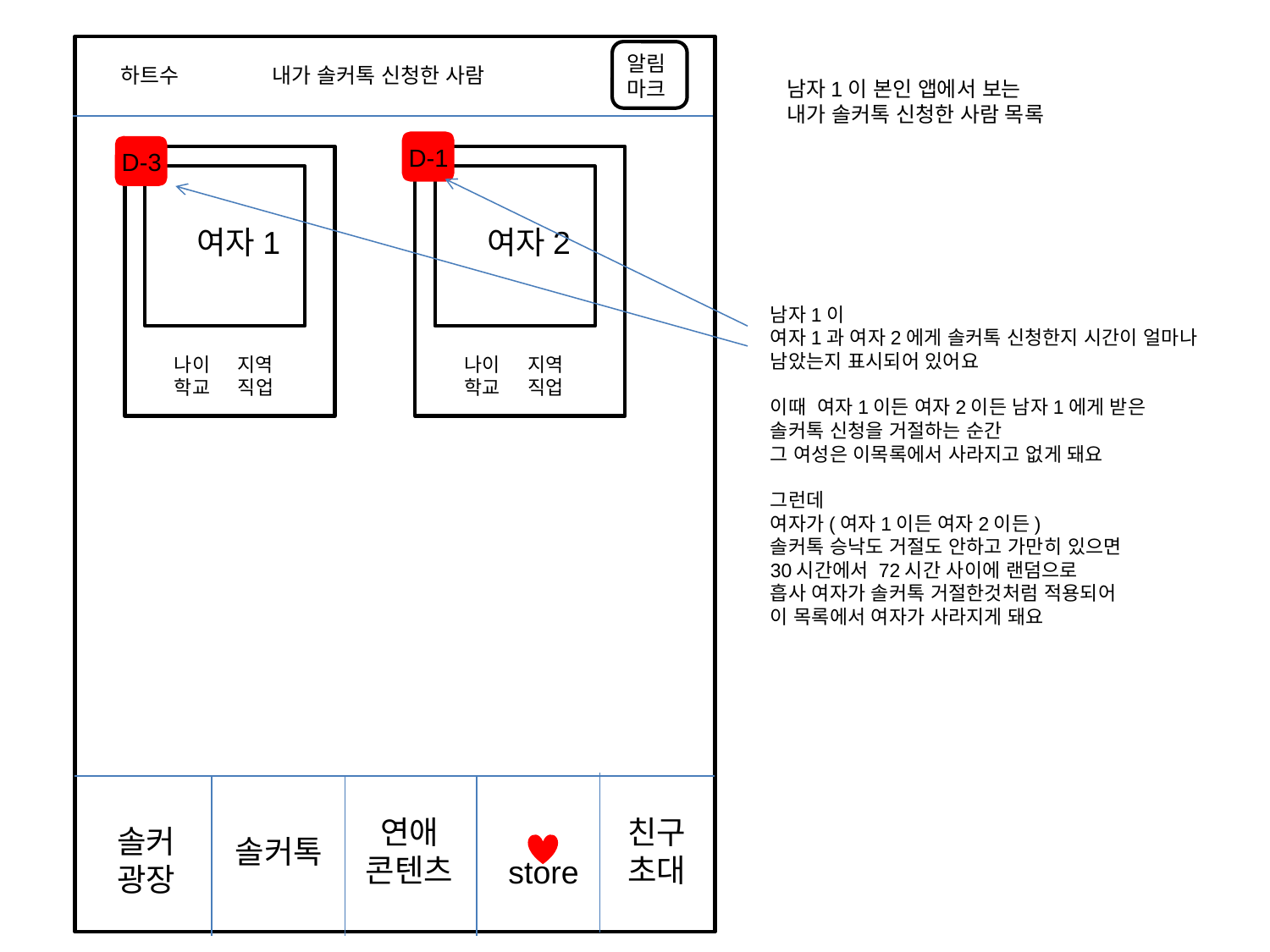

알림
마크
하트수
내가 솔커톡 신청한 사람
남자1이 본인 앱에서 보는
내가 솔커톡 신청한 사람 목록

D-1
D-3

여자1
여자2
남자1이
여자1과 여자2에게 솔커톡 신청한지 시간이 얼마나
남았는지 표시되어 있어요

이때  여자1이든 여자2이든 남자1에게 받은
솔커톡 신청을 거절하는 순간
그 여성은 이목록에서 사라지고 없게 돼요

그런데
여자가(여자1이든 여자2이든)
솔커톡 승낙도 거절도 안하고 가만히 있으면
30시간에서 72시간 사이에 랜덤으로
흡사 여자가 솔커톡 거절한것처럼 적용되어
이 목록에서 여자가 사라지게 돼요
나이     지역
학교     직업
나이     지역
학교     직업
연애
콘텐츠
친구
초대
솔커
광장
솔커톡

store